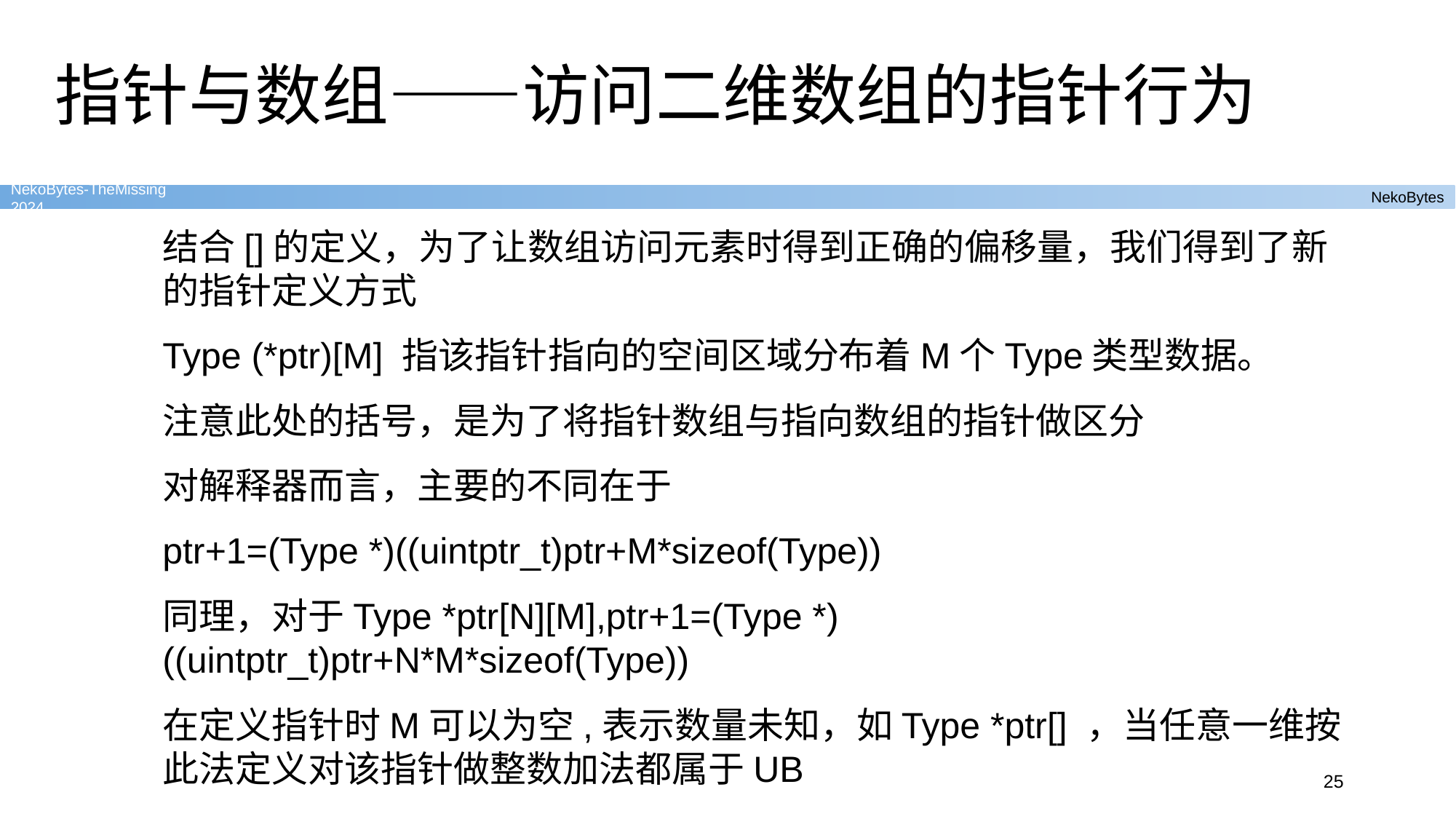

# 指针与数组——访问二维数组的指针行为
结合[]的定义，为了让数组访问元素时得到正确的偏移量，我们得到了新的指针定义方式
Type (*ptr)[M] 指该指针指向的空间区域分布着M个Type类型数据。
注意此处的括号，是为了将指针数组与指向数组的指针做区分
对解释器而言，主要的不同在于
ptr+1=(Type *)((uintptr_t)ptr+M*sizeof(Type))
同理，对于Type *ptr[N][M],ptr+1=(Type *)((uintptr_t)ptr+N*M*sizeof(Type))
在定义指针时M可以为空,表示数量未知，如Type *ptr[] ，当任意一维按此法定义对该指针做整数加法都属于UB
25